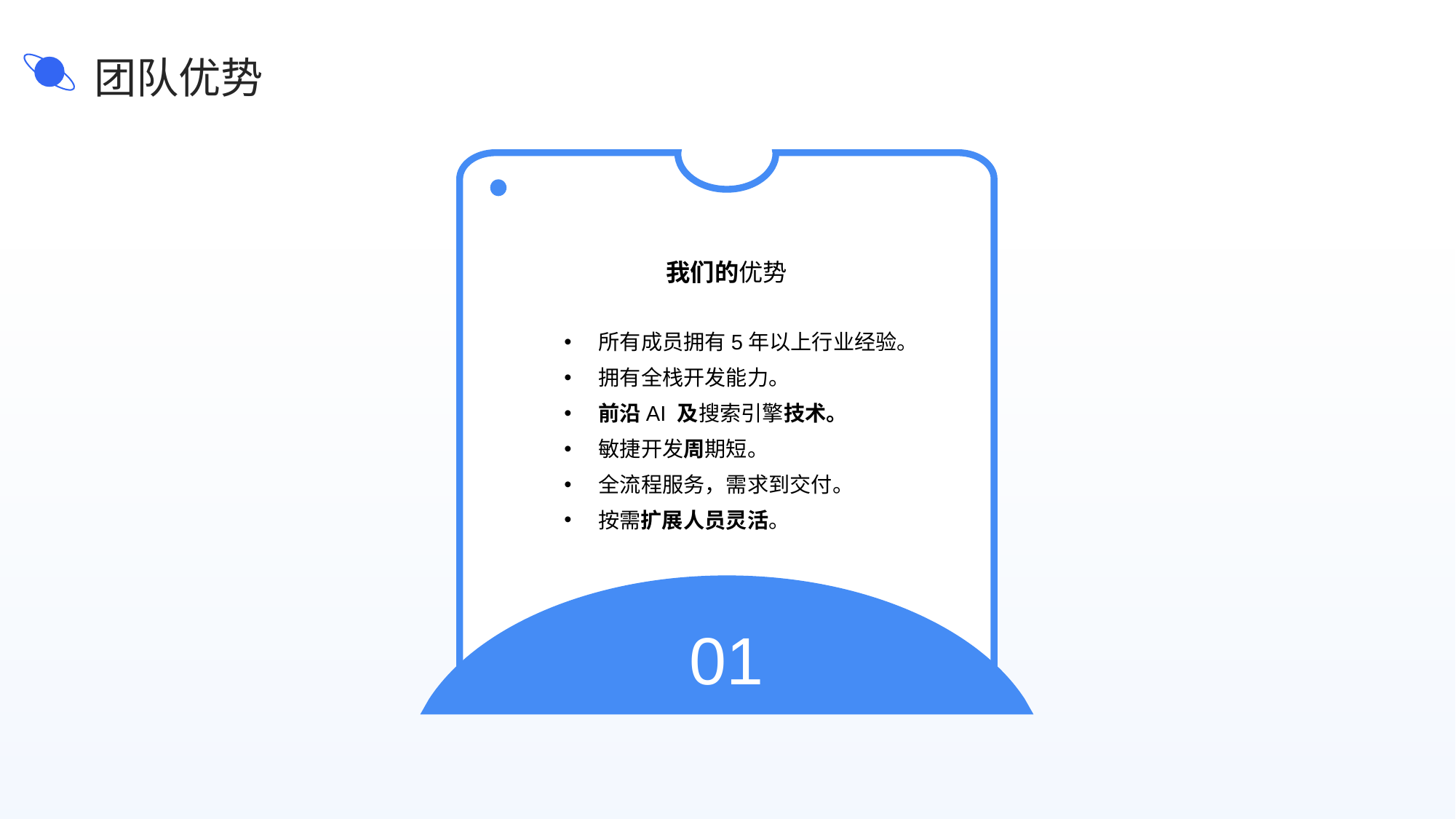

团队优势

我们的优势
所有成员拥有5年以上行业经验。
拥有全栈开发能力。
前沿AI 及搜索引擎技术。
敏捷开发周期短。
全流程服务，需求到交付。
按需扩展人员灵活。

01